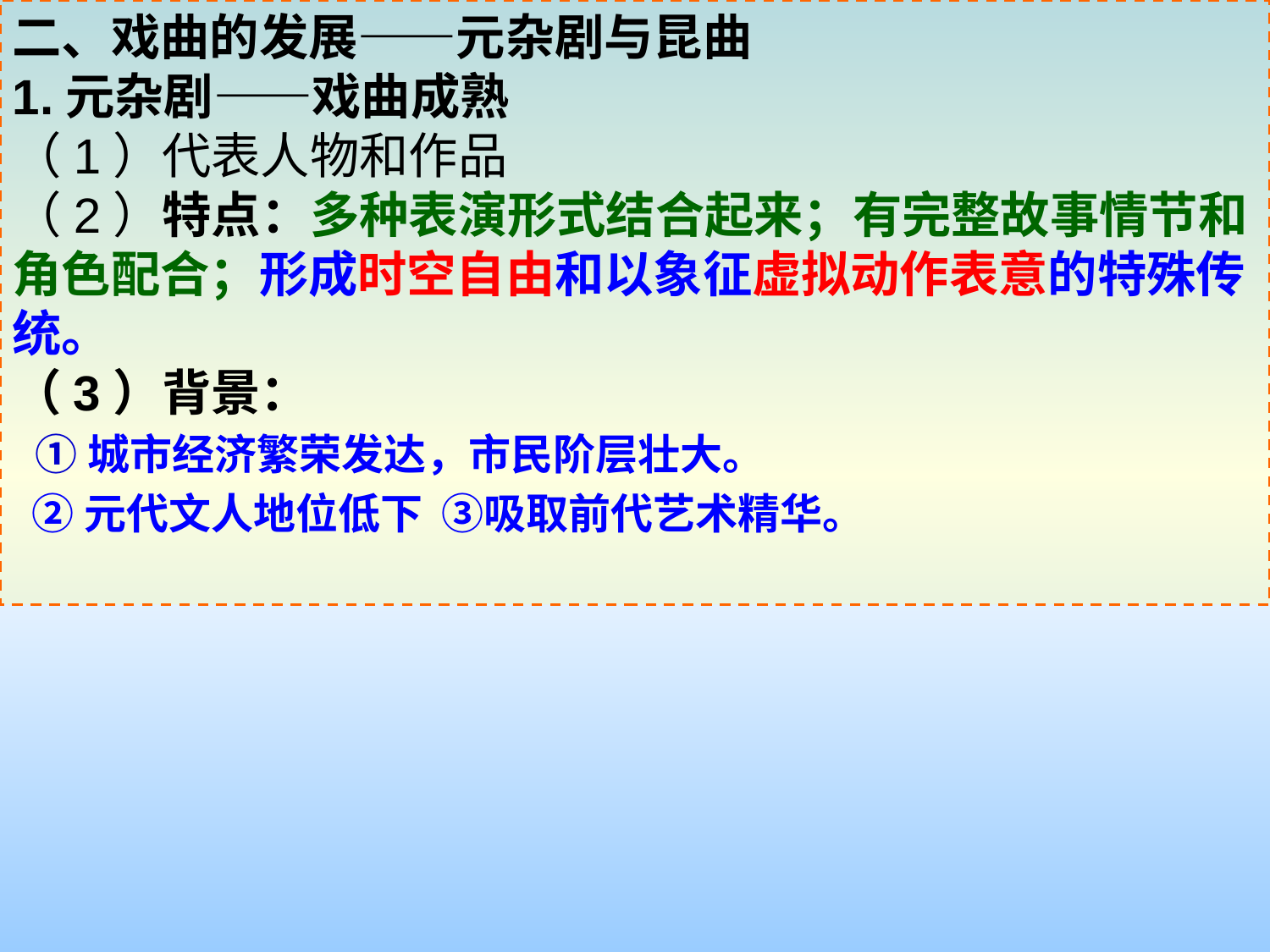

二、戏曲的发展——元杂剧与昆曲
1.元杂剧——戏曲成熟
（1）代表人物和作品
（2）特点：多种表演形式结合起来；有完整故事情节和角色配合；形成时空自由和以象征虚拟动作表意的特殊传统。
（3）背景：
  ①城市经济繁荣发达，市民阶层壮大。
  ②元代文人地位低下  ③吸取前代艺术精华。